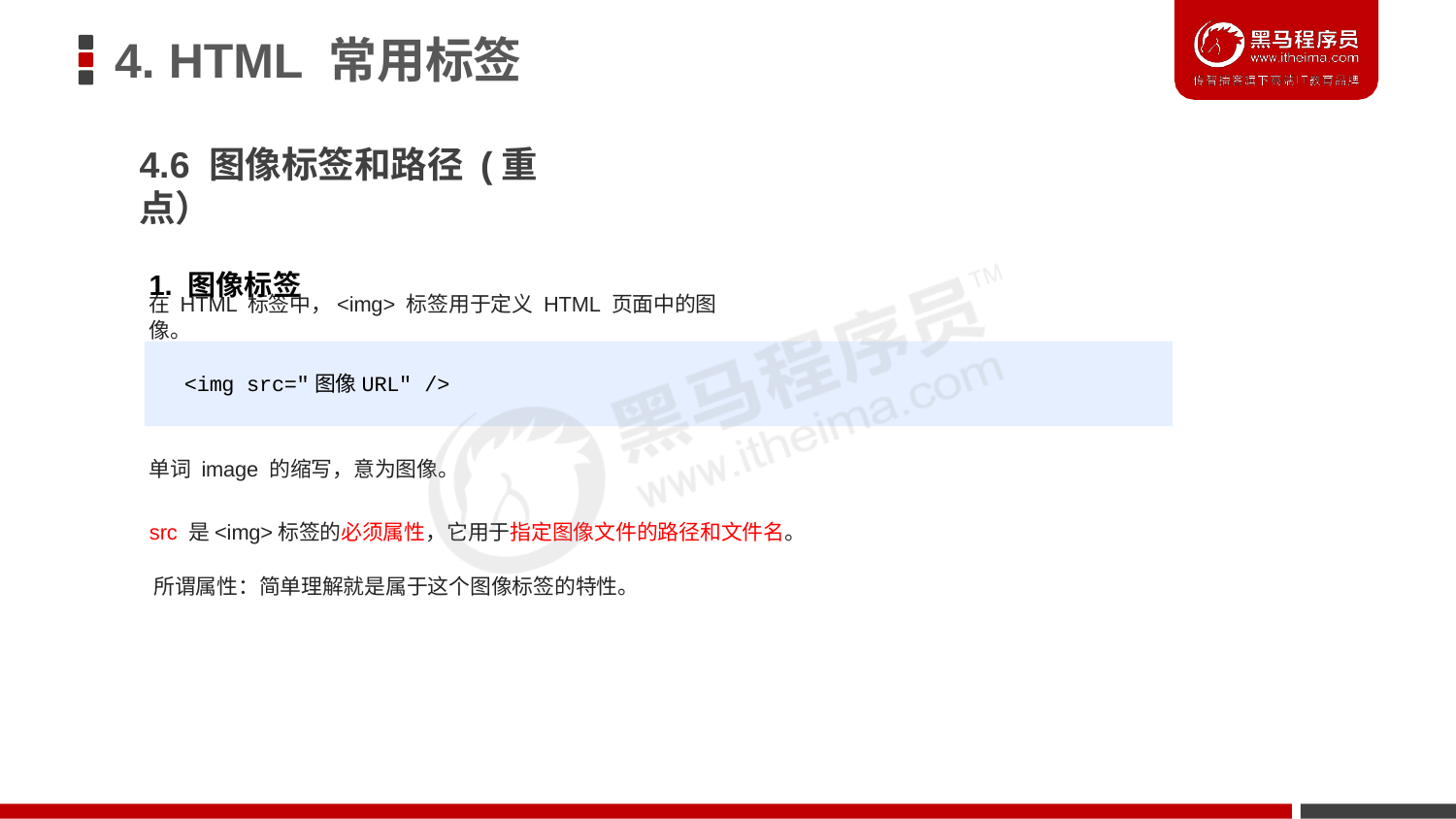

# 4. HTML 常用标签
4.6 图像标签和路径 (重点）

1. 图像标签

在 HTML 标签中，<img> 标签用于定义 HTML 页面中的图像。

<img src="图像URL" />
单词 image 的缩写，意为图像。
src 是<img>标签的必须属性，它用于指定图像文件的路径和文件名。  所谓属性：简单理解就是属于这个图像标签的特性。